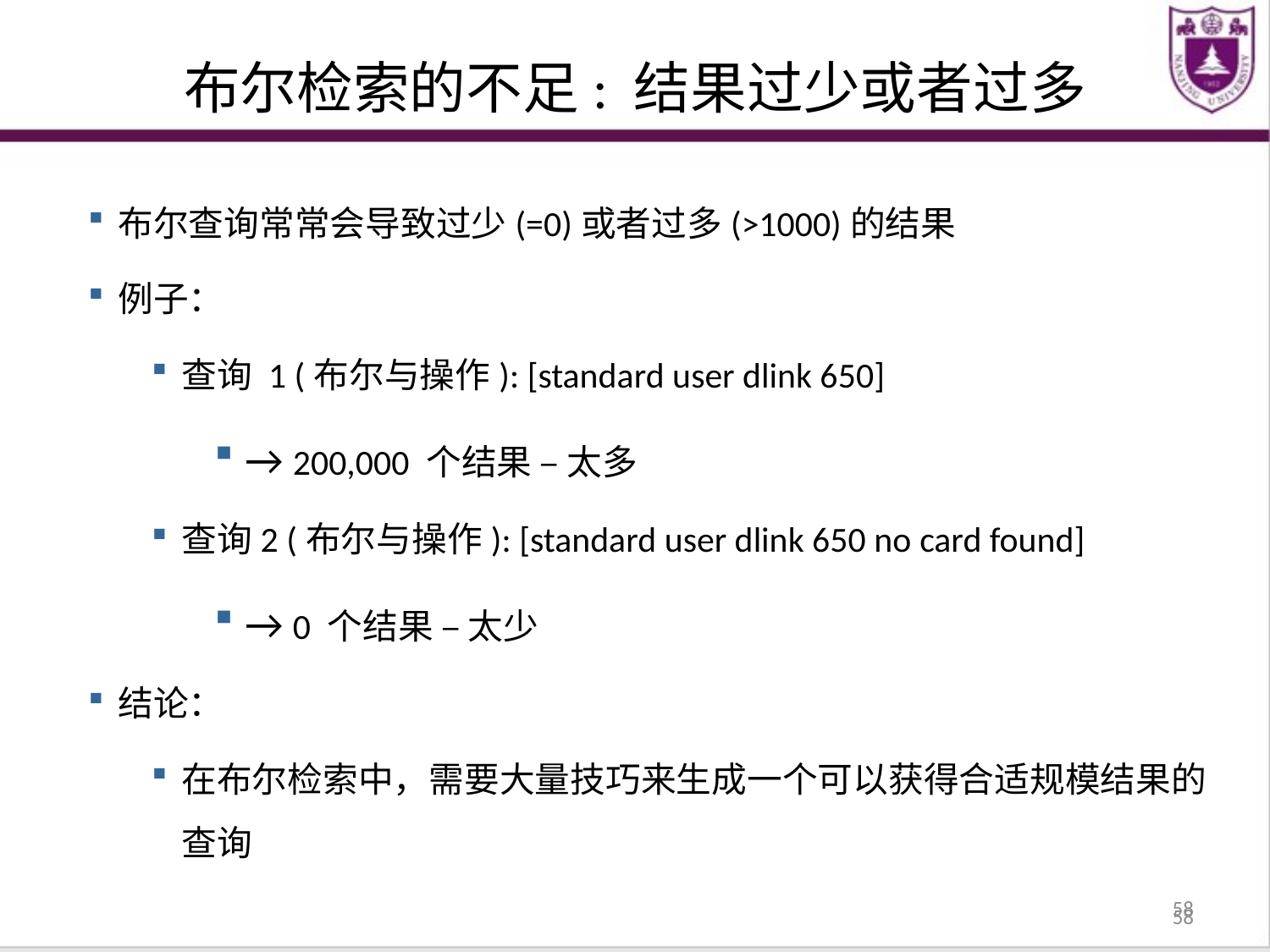

布尔检索的不足: 结果过少或者过多
布尔查询常常会导致过少(=0)或者过多(>1000)的结果
例子：
查询 1 (布尔与操作): [standard user dlink 650]
→ 200,000 个结果 – 太多
查询2 (布尔与操作): [standard user dlink 650 no card found]
→ 0 个结果 – 太少
结论：
在布尔检索中，需要大量技巧来生成一个可以获得合适规模结果的查询
58
58